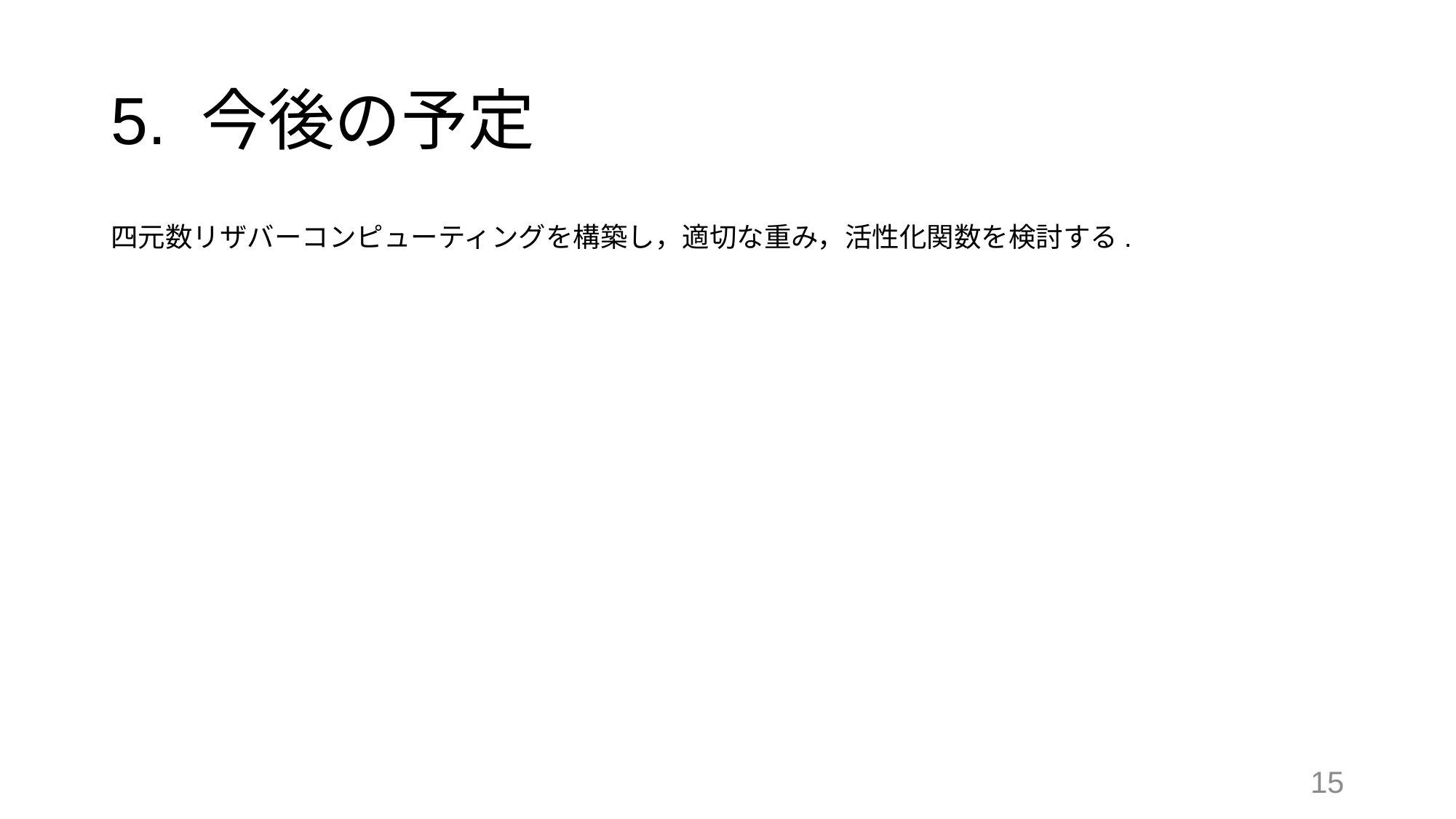

# 5. 今後の予定
四元数リザバーコンピューティングを構築し，適切な重み，活性化関数を検討する.

15